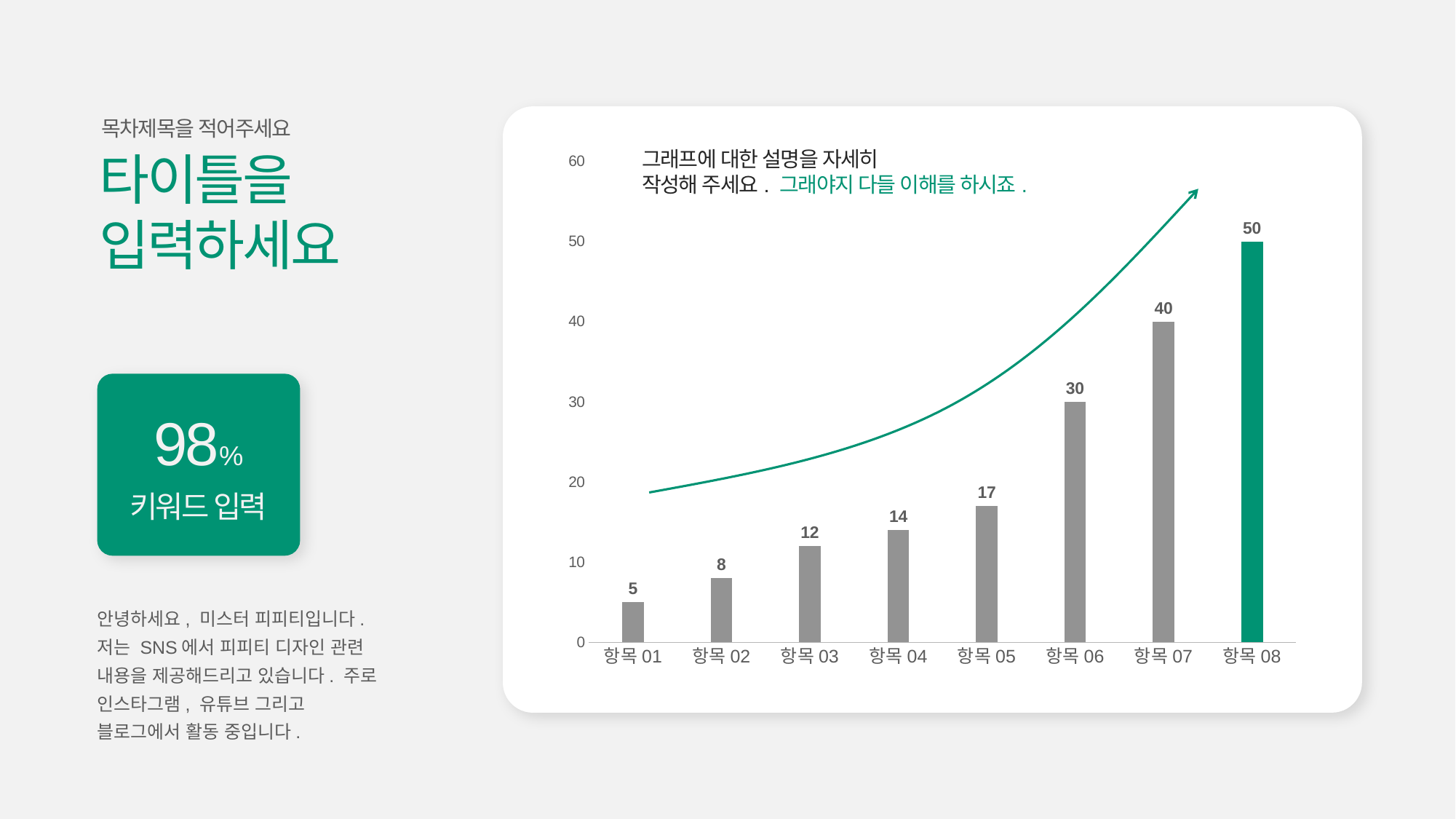

목차제목을 적어주세요

### Chart

| Category | 열1 | 항목A |
|---|---|---|
| 항목01 | None | 5.0 |
| 항목02 | None | 8.0 |
| 항목03 | None | 12.0 |
| 항목04 | None | 14.0 |
| 항목05 | None | 17.0 |
| 항목06 | None | 30.0 |
| 항목07 | None | 40.0 |
| 항목08 | None | 50.0 |
타이틀을
입력하세요
그래프에 대한 설명을 자세히
작성해 주세요. 그래야지 다들 이해를 하시죠.

98%
키워드 입력
안녕하세요, 미스터 피피티입니다. 저는 SNS에서 피피티 디자인 관련 내용을 제공해드리고 있습니다. 주로 인스타그램, 유튜브 그리고 블로그에서 활동 중입니다.